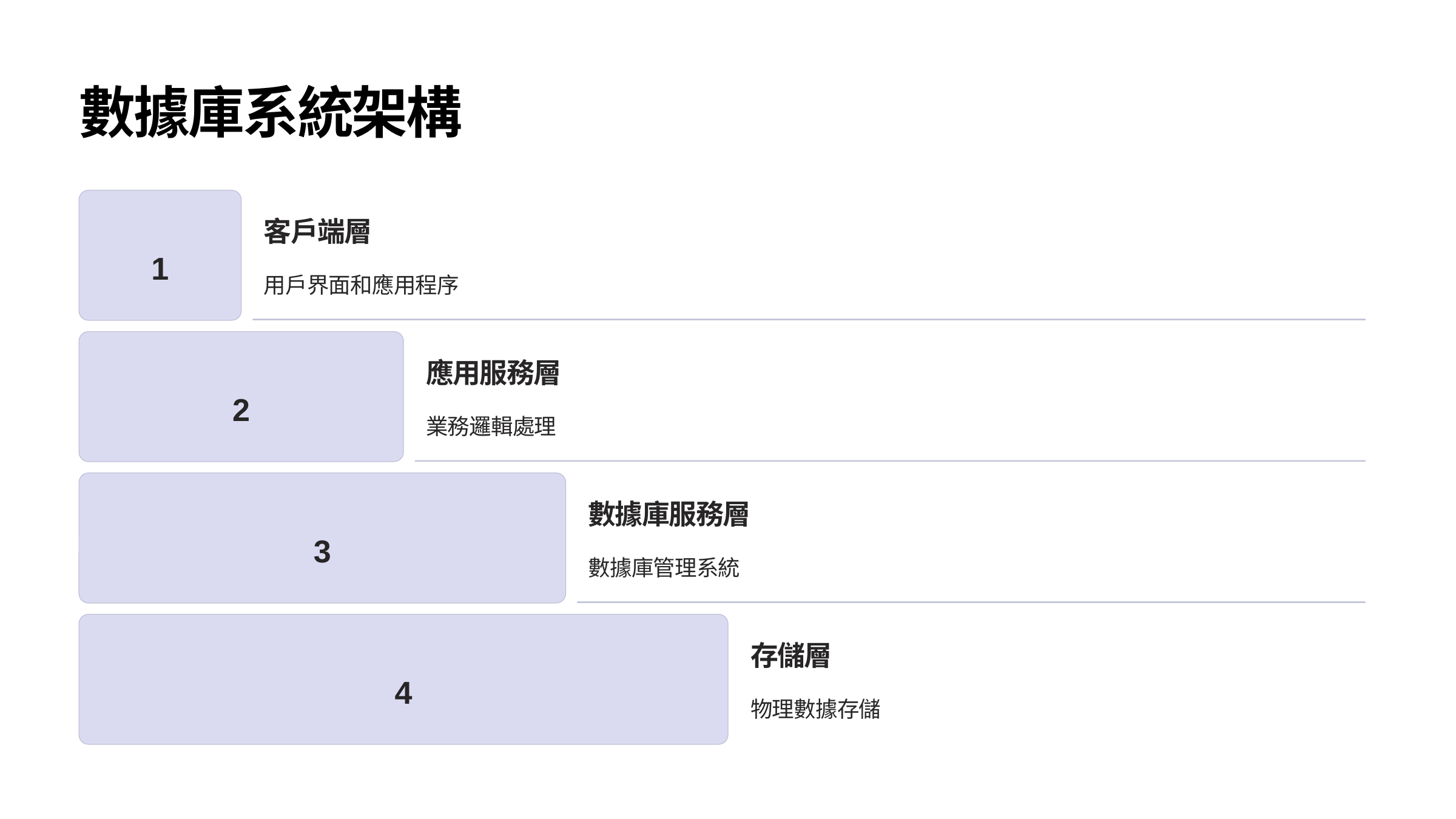

數據庫系統架構

客戶端層
1
用戶界面和應用程序

應用服務層
2
業務邏輯處理

數據庫服務層
3
數據庫管理系統

存儲層
4
物理數據存儲